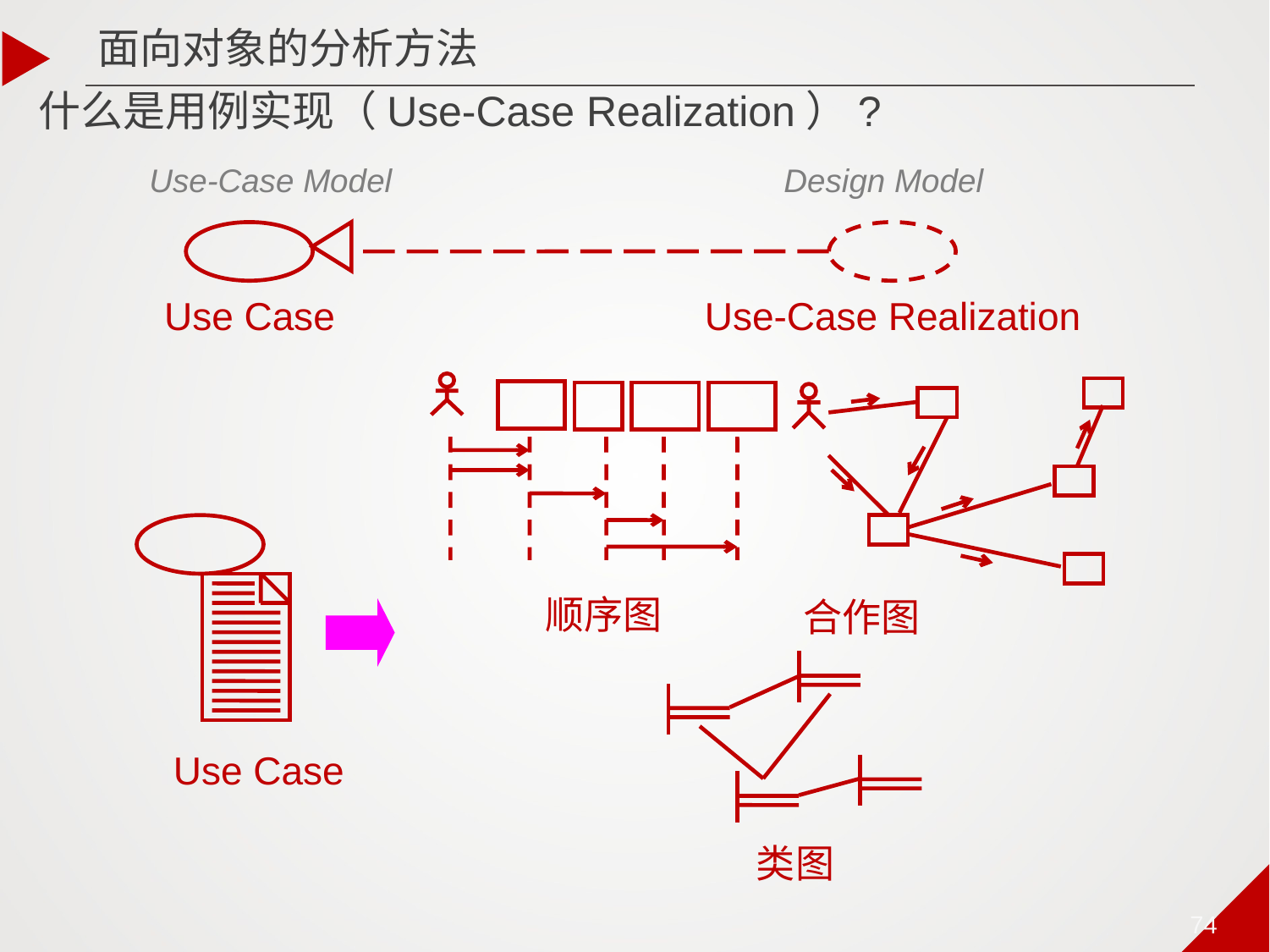

面向对象的分析方法

# 什么是用例实现（Use-Case Realization）?
Use-Case Model
Design Model

Use Case

Use-Case Realization

顺序图

合作图

类图
Use Case